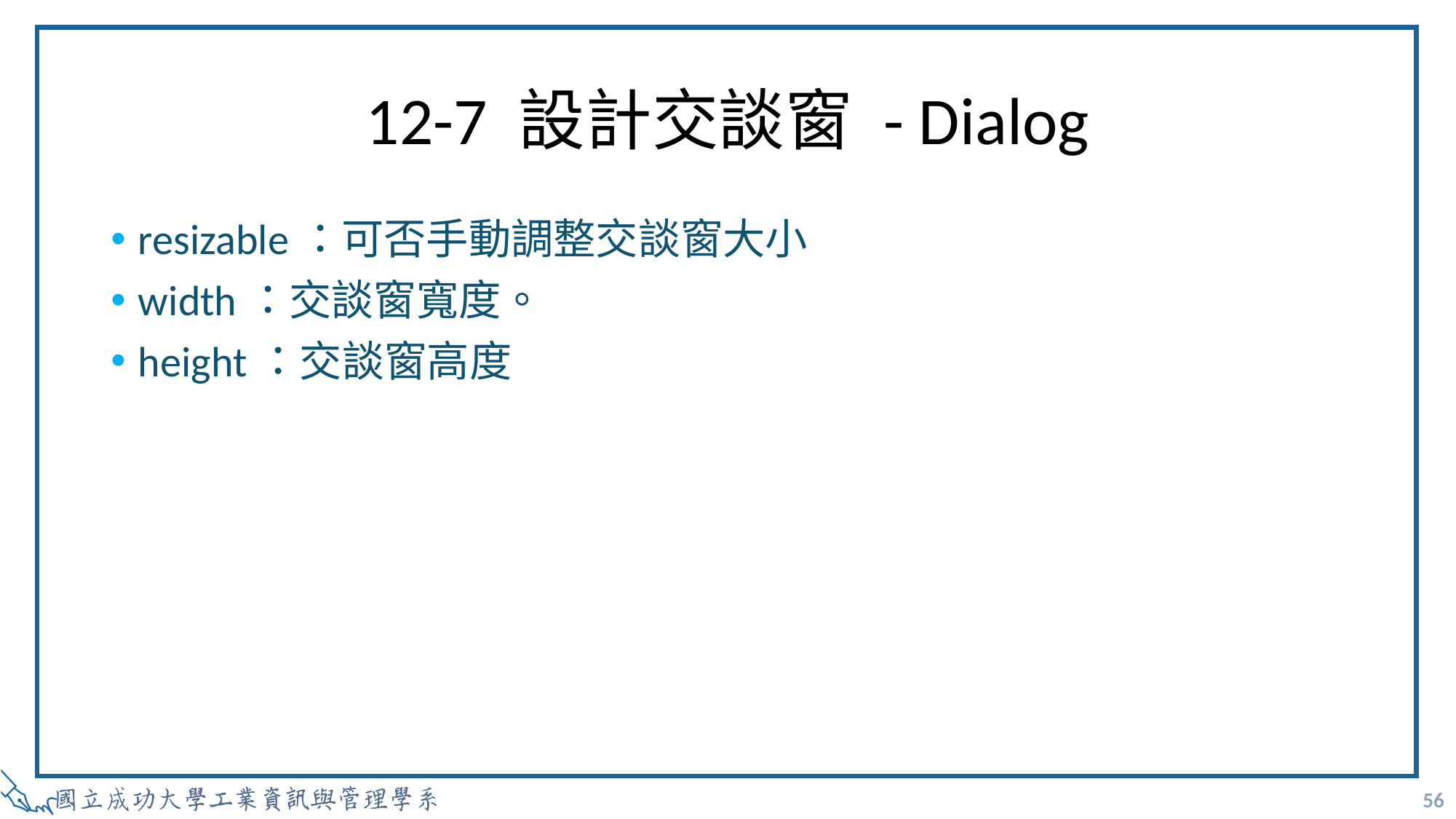

# 12-7 設計交談窗 - Dialog
resizable：可否手動調整交談窗大小
width：交談窗寬度。
height：交談窗高度
56